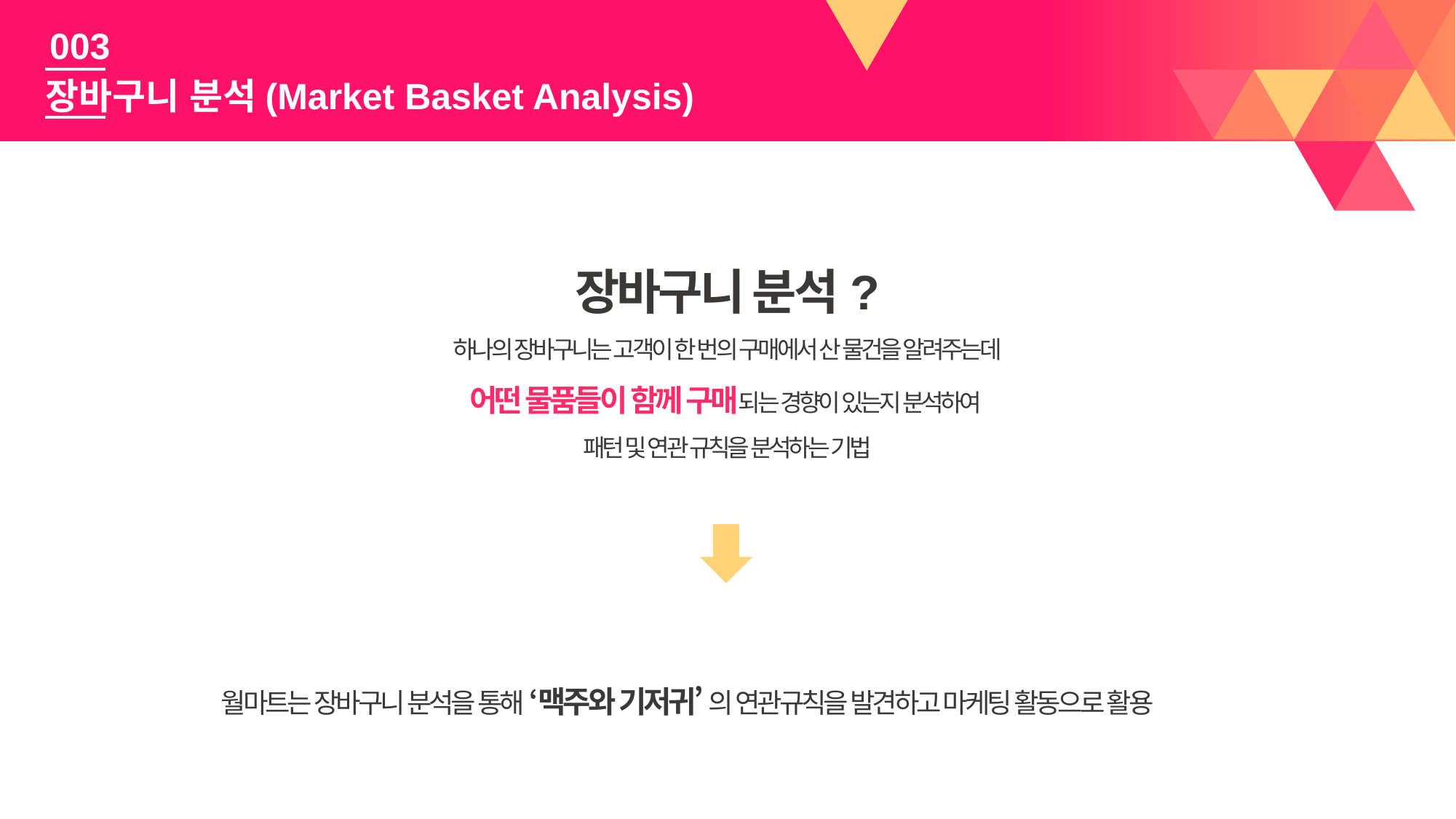

003
장바구니 분석(Market Basket Analysis)
장바구니 분석?
하나의 장바구니는 고객이 한 번의 구매에서 산 물건을 알려주는데
어떤 물품들이 함께 구매되는 경향이 있는지 분석하여
패턴 및 연관 규칙을 분석하는 기법

월마트는 장바구니 분석을 통해 ‘맥주와 기저귀’ 의 연관규칙을 발견하고 마케팅 활동으로 활용